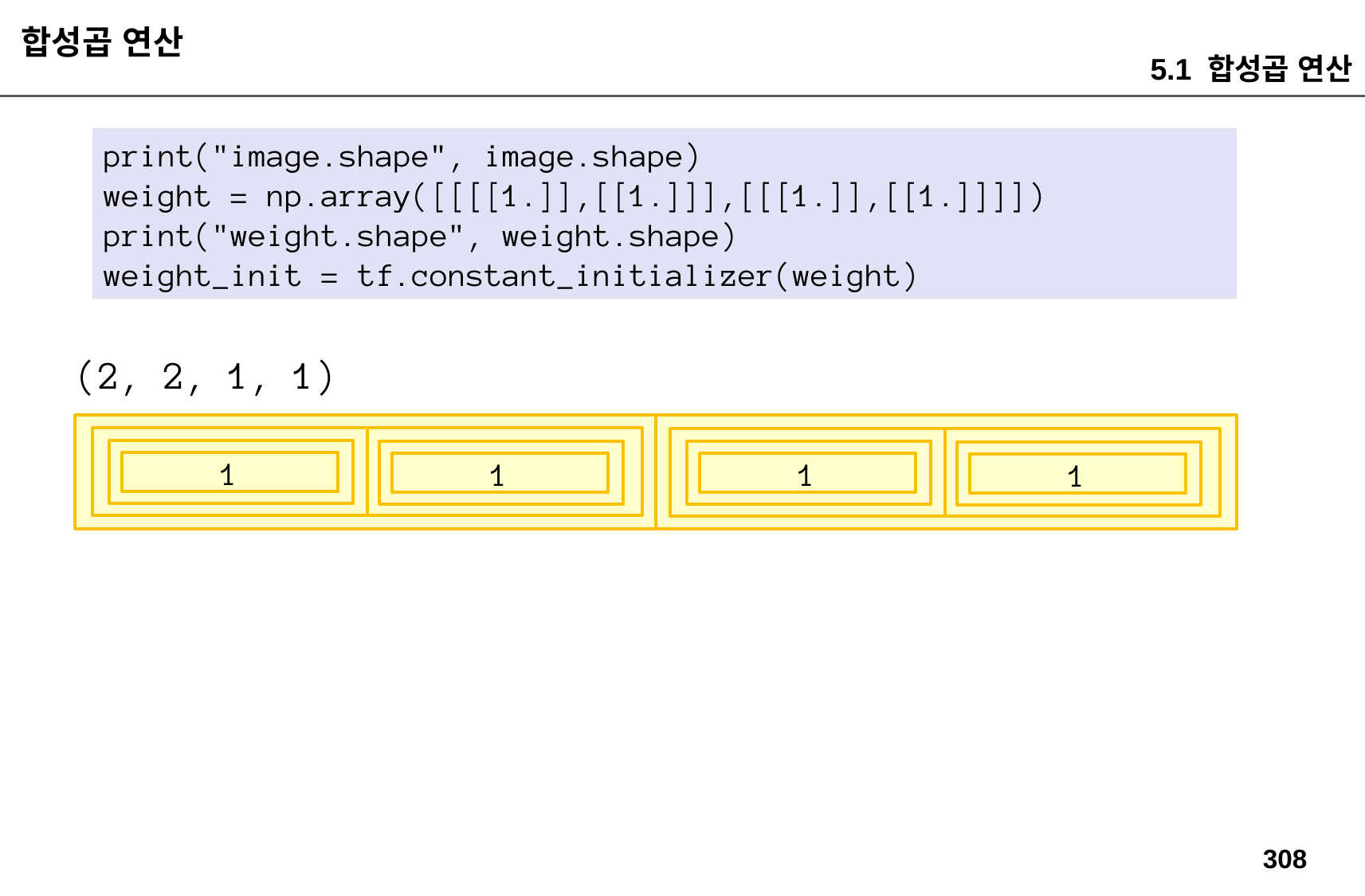

합성곱 연산
5.1 합성곱 연산
print("image.shape", image.shape)
weight = np.array([[[[1.]],[[1.]]],[[[1.]],[[1.]]]])
print("weight.shape", weight.shape)
weight_init = tf.constant_initializer(weight)
(2, 2, 1, 1)

1
1
1
1
1